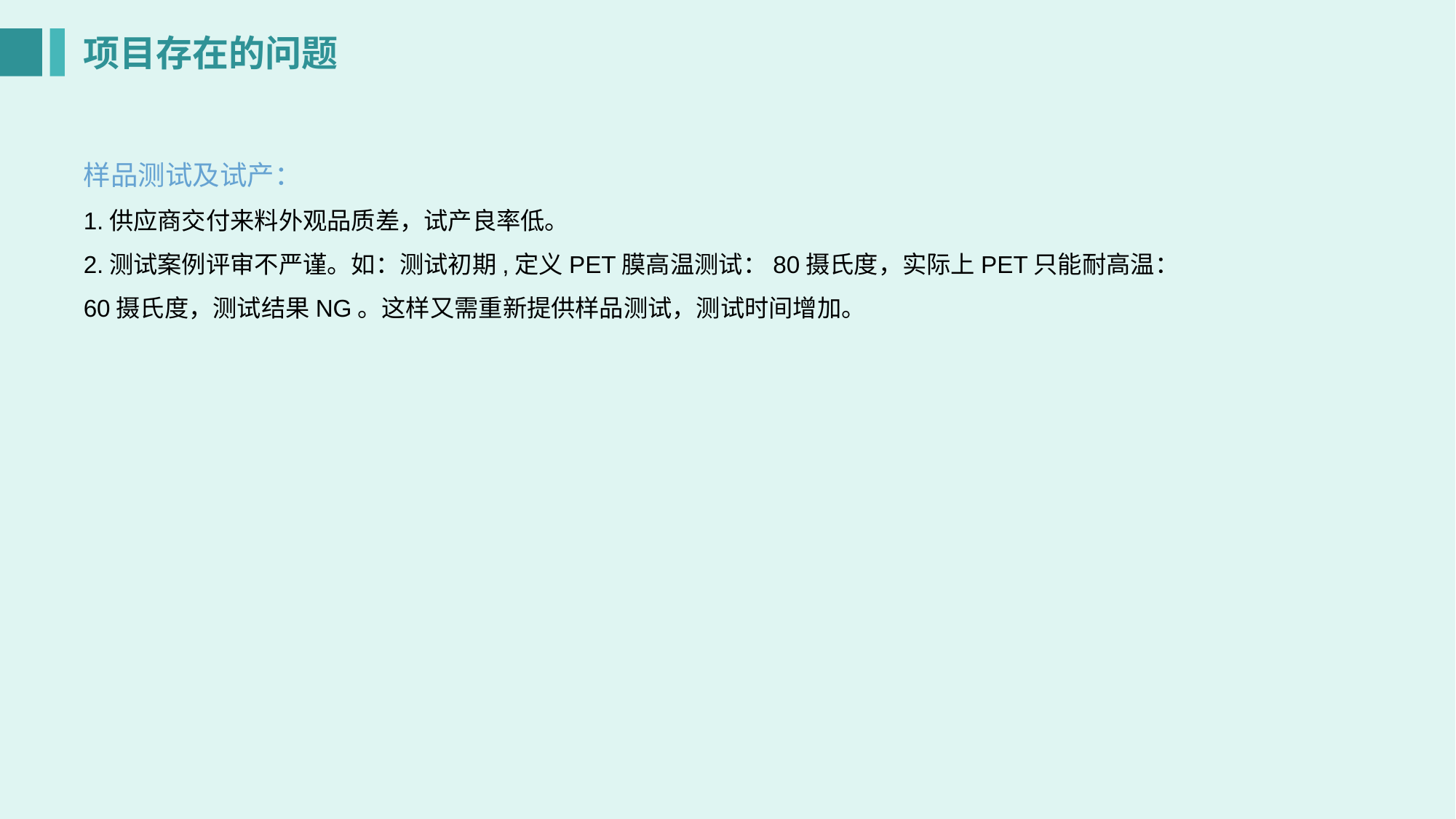

项目存在的问题

样品测试及试产：
1.供应商交付来料外观品质差，试产良率低。
2.测试案例评审不严谨。如：测试初期,定义PET膜高温测试：80摄氏度，实际上PET只能耐高温：60摄氏度，测试结果NG。这样又需重新提供样品测试，测试时间增加。